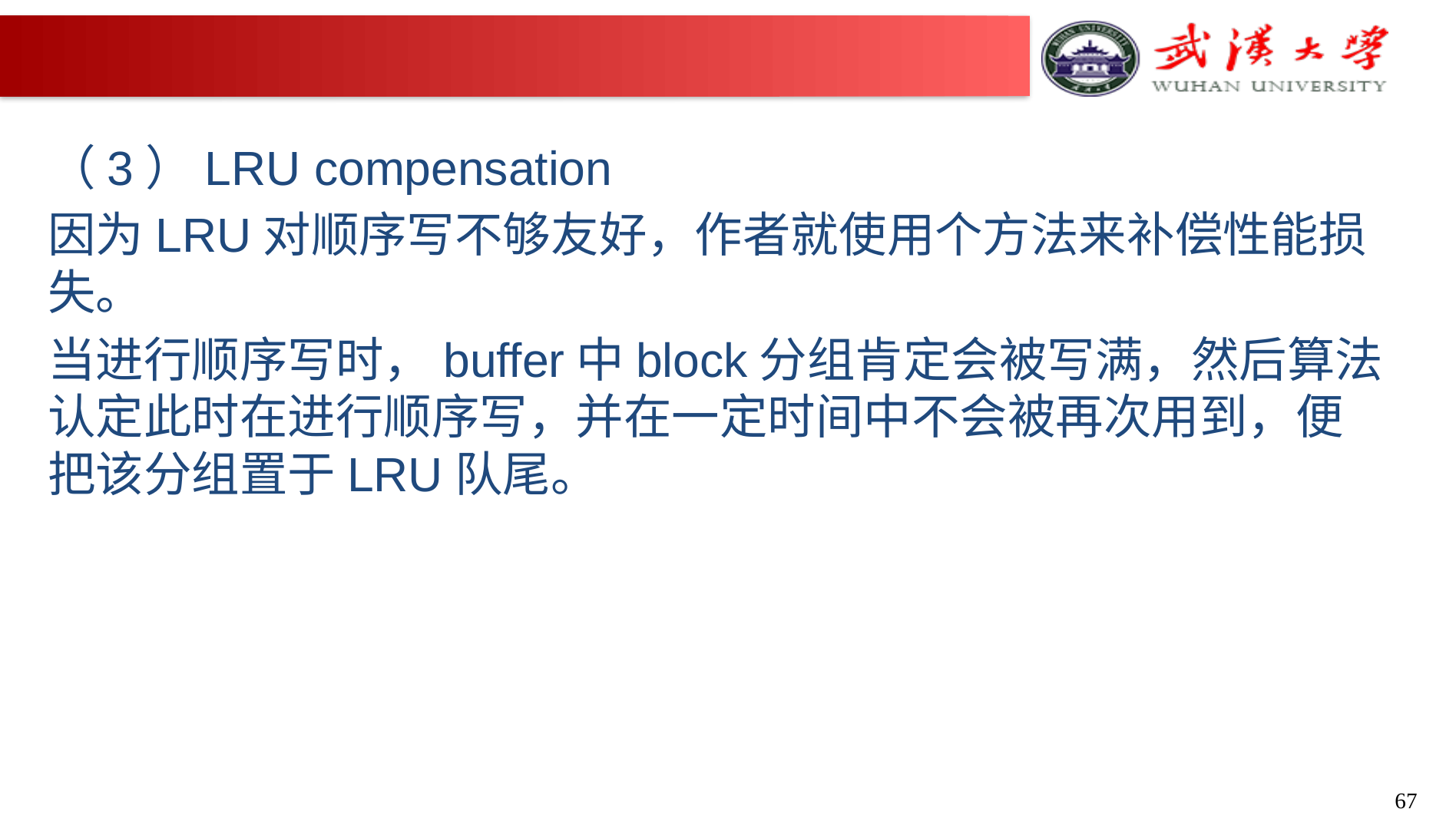

#
（3）LRU compensation
因为LRU对顺序写不够友好，作者就使用个方法来补偿性能损失。
当进行顺序写时，buffer中block分组肯定会被写满，然后算法认定此时在进行顺序写，并在一定时间中不会被再次用到，便把该分组置于LRU队尾。